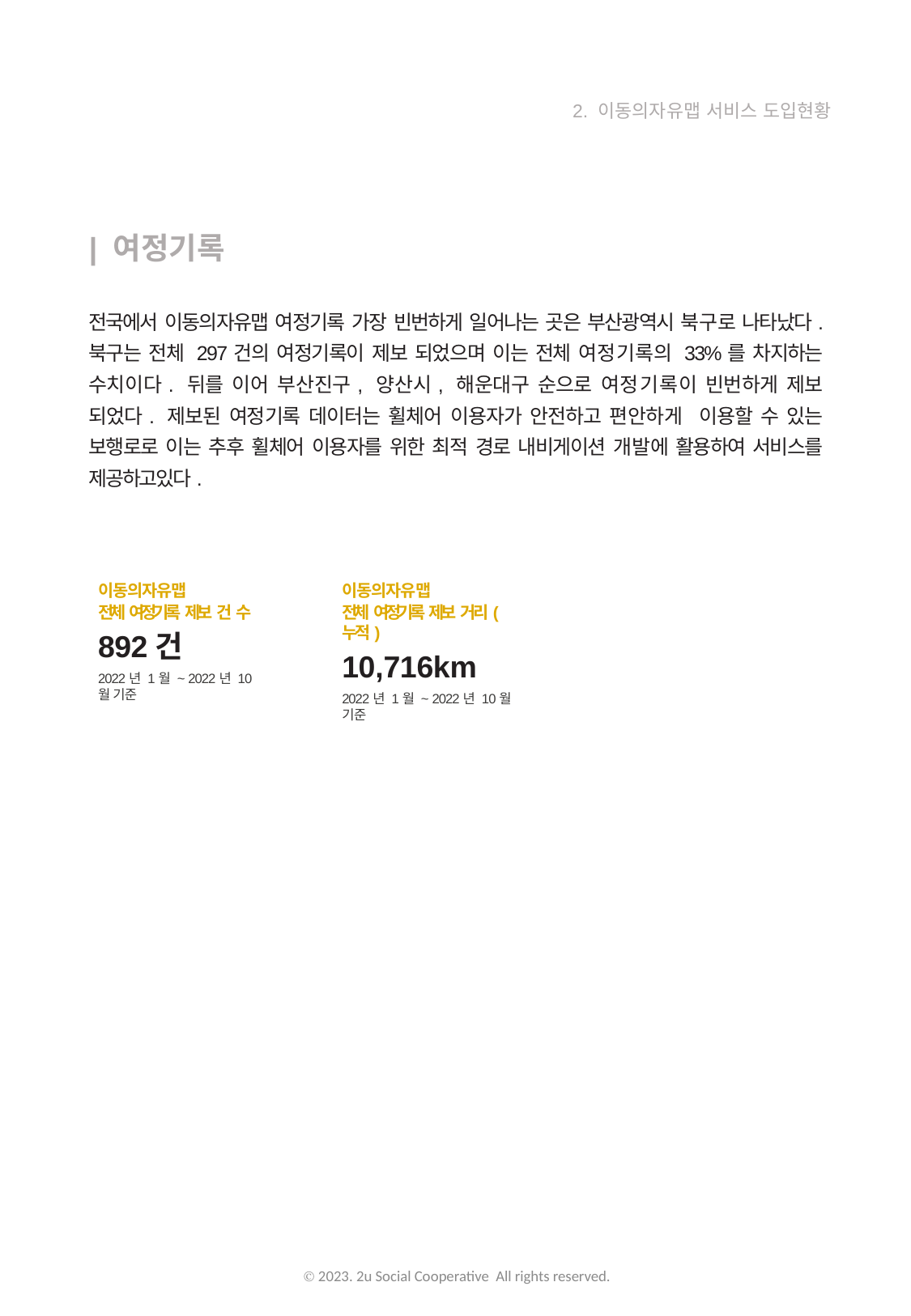

2. 이동의자유맵 서비스 도입현황
| 여정기록
전국에서 이동의자유맵 여정기록 가장 빈번하게 일어나는 곳은 부산광역시 북구로 나타났다. 북구는 전체 297건의 여정기록이 제보 되었으며 이는 전체 여정기록의 33%를 차지하는 수치이다. 뒤를 이어 부산진구, 양산시, 해운대구 순으로 여정기록이 빈번하게 제보 되었다. 제보된 여정기록 데이터는 휠체어 이용자가 안전하고 편안하게 이용할 수 있는 보행로로 이는 추후 휠체어 이용자를 위한 최적 경로 내비게이션 개발에 활용하여 서비스를 제공하고있다.
이동의자유맵
전체 여정기록 제보 건 수
892건
2022년 1월 ~ 2022년 10월 기준
이동의자유맵
전체 여정기록 제보 거리(누적)
10,716km
2022년 1월 ~ 2022년 10월 기준
Ⓒ 2023. 2u Social Cooperative  All rights reserved.